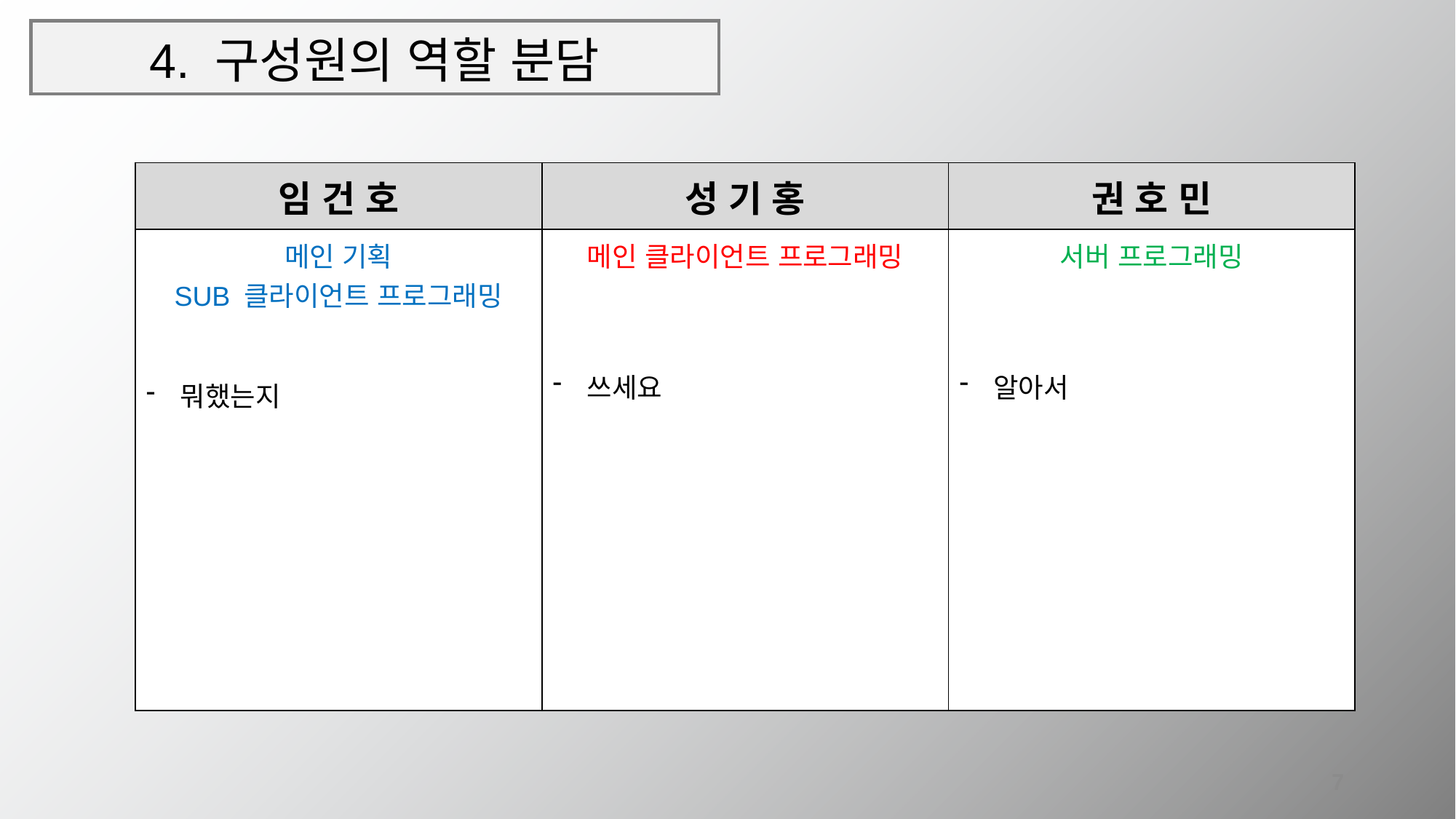

# 4. 구성원의 역할 분담
| 임 건 호 | 성 기 홍 | 권 호 민 |
| --- | --- | --- |
| 메인 기획 SUB 클라이언트 프로그래밍 뭐했는지 | 메인 클라이언트 프로그래밍 쓰세요 | 서버 프로그래밍 알아서 |
7